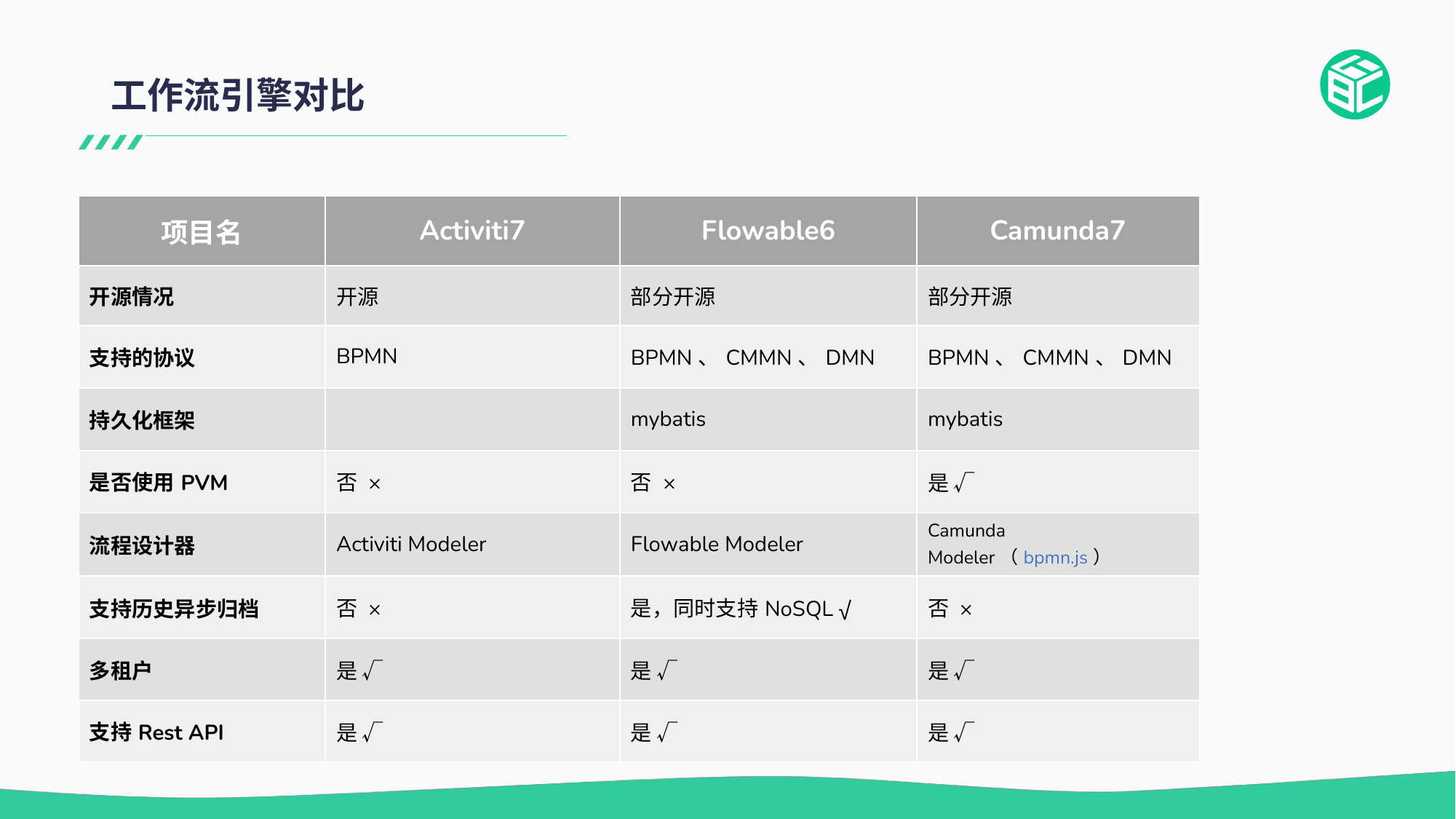

# 工作流引擎对比

| 项目名 | Activiti7 | Flowable6 | Camunda7 |
| --- | --- | --- | --- |
| 开源情况 | 开源 | 部分开源 | 部分开源 |
| 支持的协议 | BPMN | BPMN、CMMN、DMN | BPMN、CMMN、DMN |
| 持久化框架 |  | mybatis | mybatis |
| 是否使用PVM | 否 × | 否 × | 是 √ |
| 流程设计器 | Activiti Modeler | Flowable Modeler | Camunda Modeler（bpmn.js） |
| 支持历史异步归档 | 否 × | 是，同时支持NoSQL √ | 否 × |
| 多租户 | 是 √ | 是 √ | 是 √ |
| 支持Rest API | 是 √ | 是 √ | 是 √ |